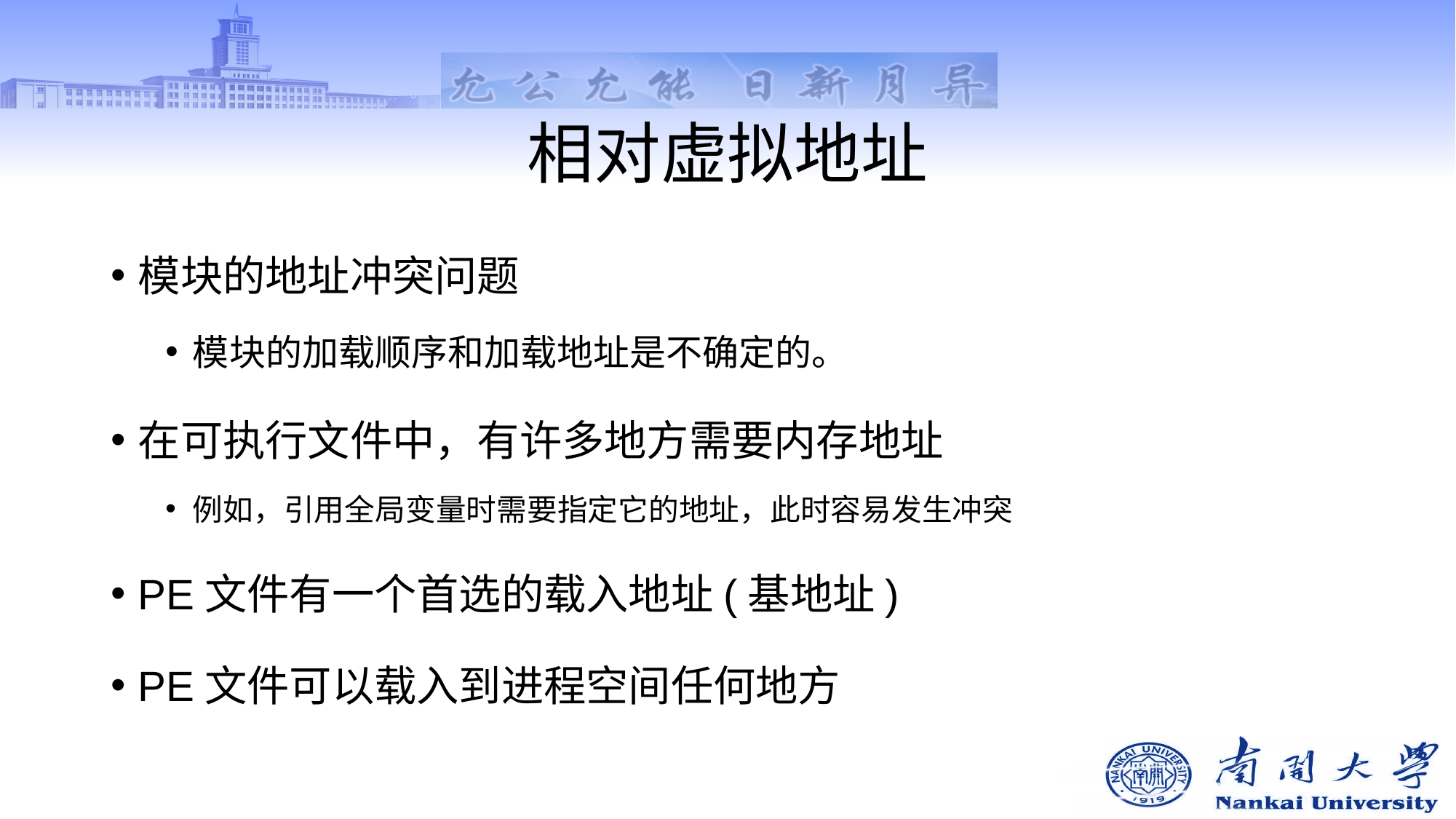

# 相对虚拟地址
模块的地址冲突问题
模块的加载顺序和加载地址是不确定的。
在可执行文件中，有许多地方需要内存地址
例如，引用全局变量时需要指定它的地址，此时容易发生冲突
PE文件有一个首选的载入地址(基地址)
PE文件可以载入到进程空间任何地方